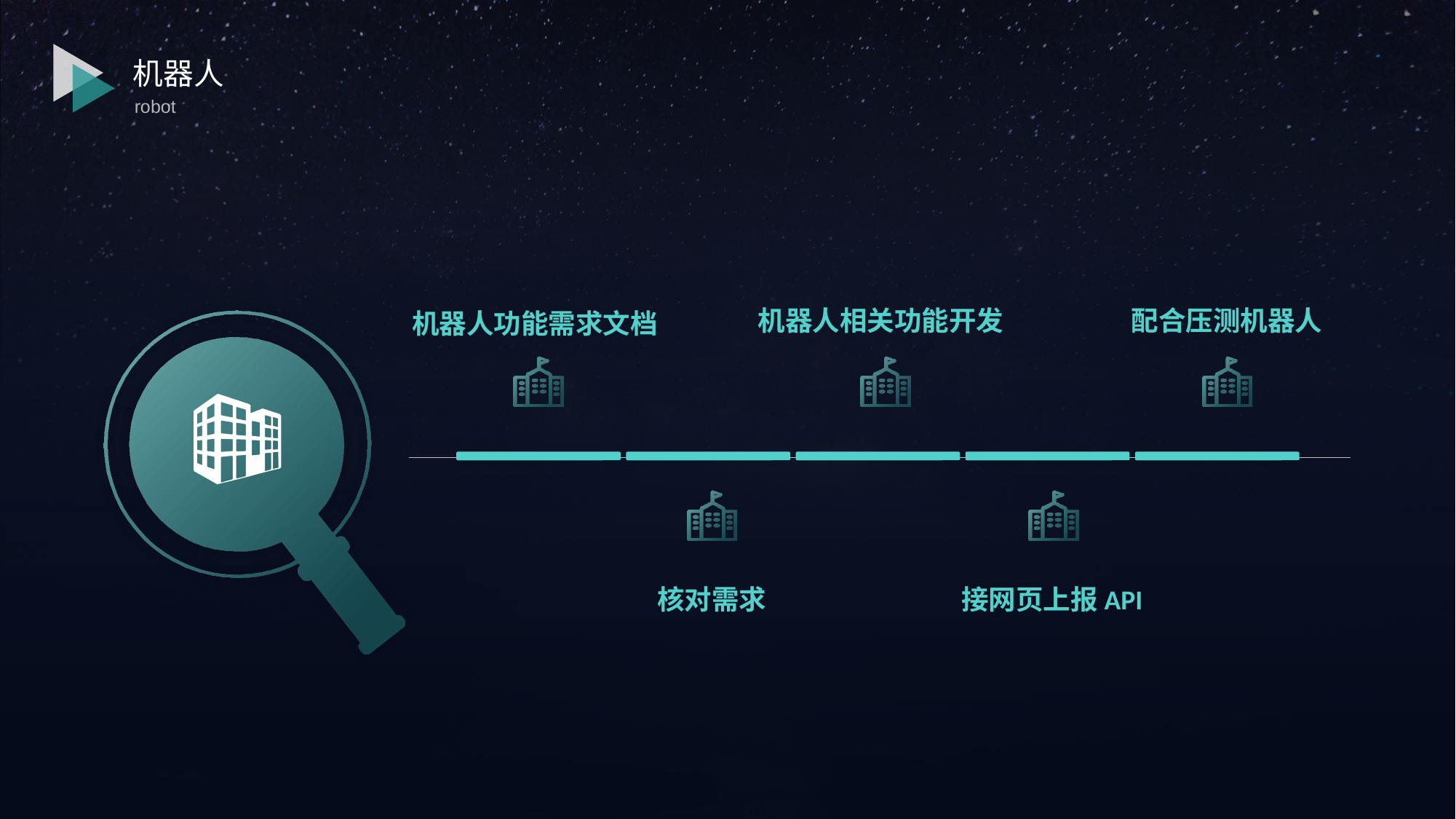

机器人
robot
机器人相关功能开发
配合压测机器人
机器人功能需求文档

核对需求
接网页上报API